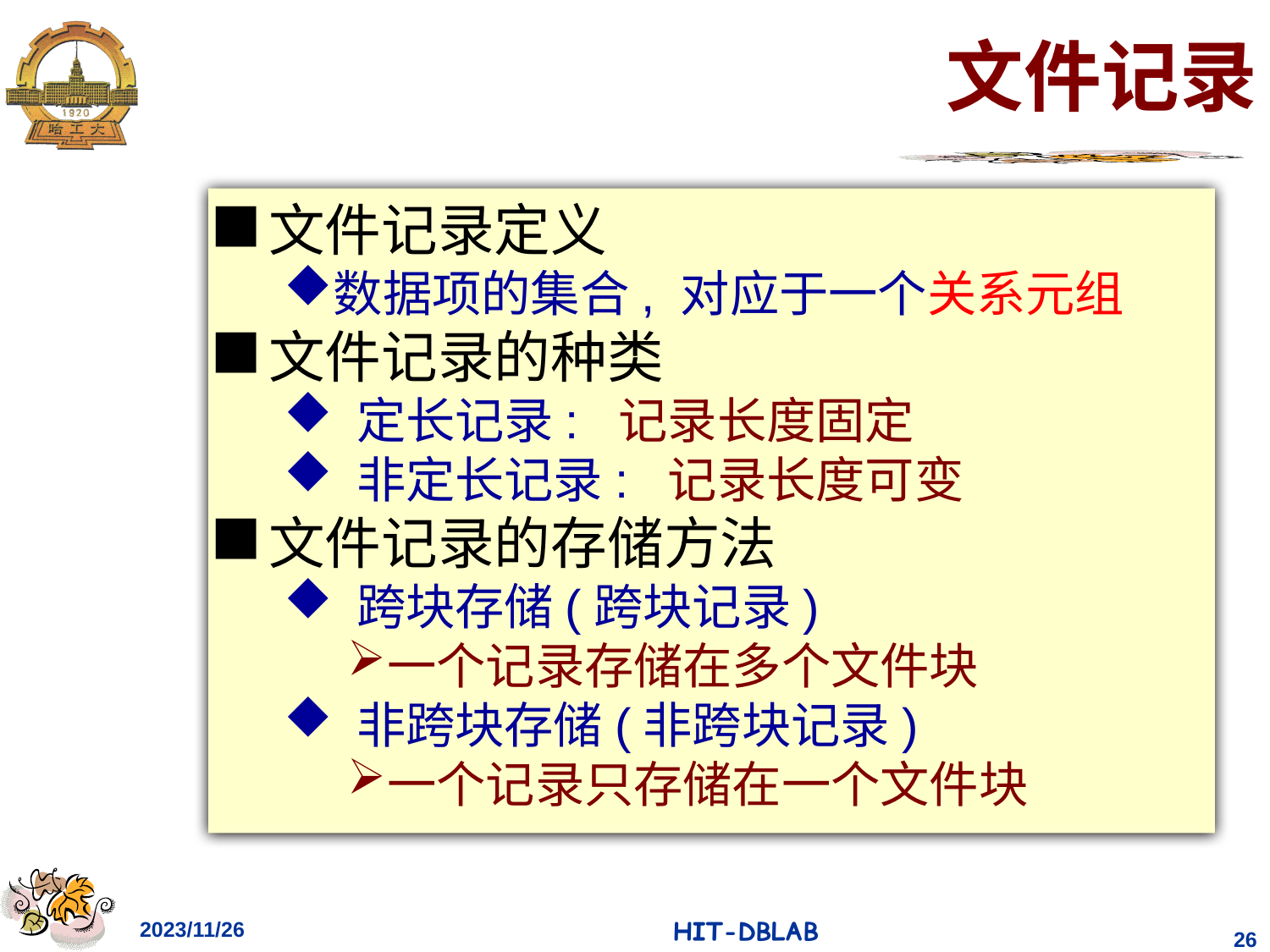

# 文件记录

文件记录定义
数据项的集合, 对应于一个关系元组
文件记录的种类
 定长记录:  记录长度固定
 非定长记录:  记录长度可变
文件记录的存储方法
 跨块存储(跨块记录)
一个记录存储在多个文件块
 非跨块存储(非跨块记录)
一个记录只存储在一个文件块
2023/11/26
HIT-DBLAB
26